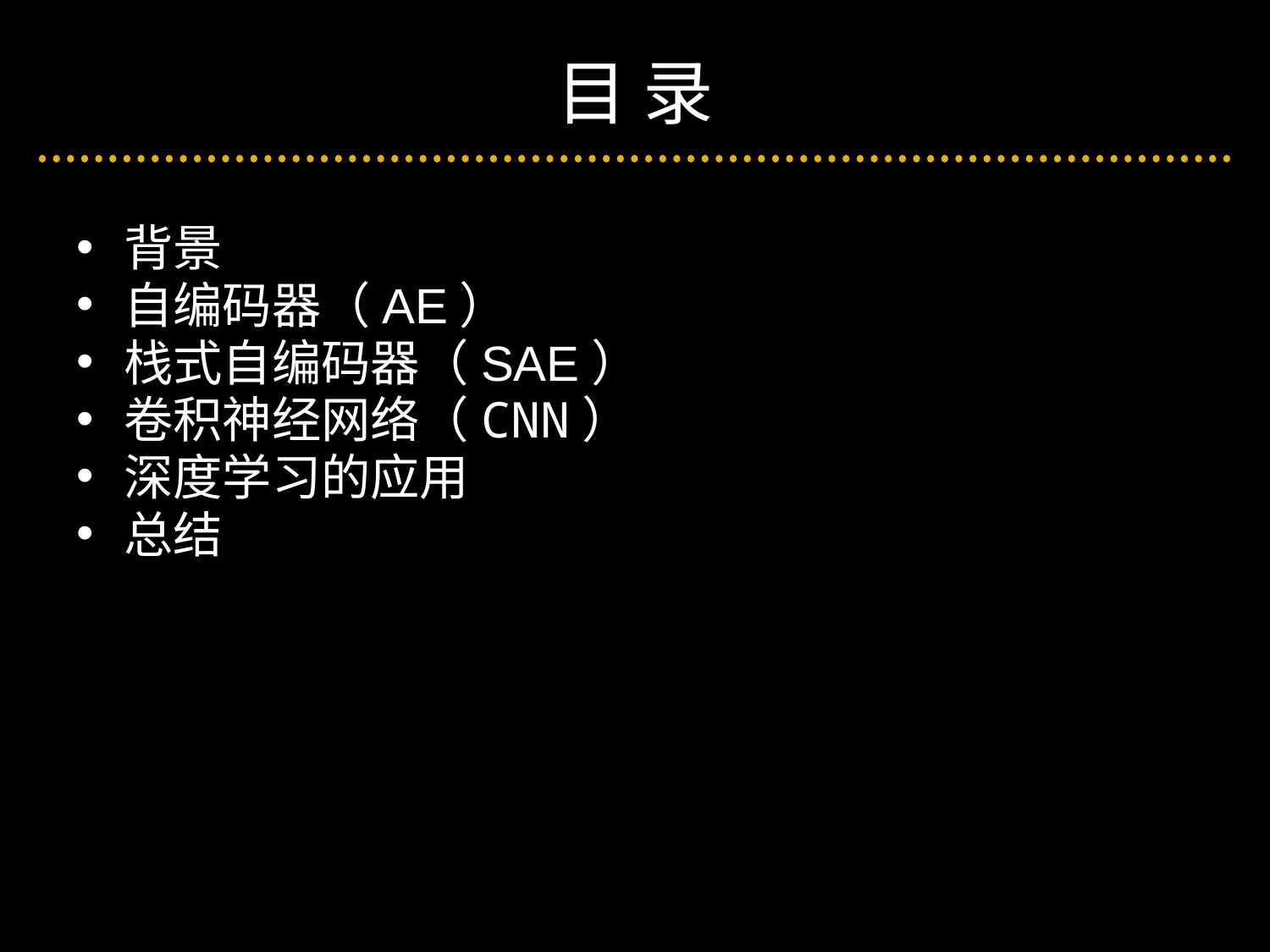

# 目 录
背景
自编码器（AE）
栈式自编码器（SAE）
卷积神经网络（CNN）
深度学习的应用
总结